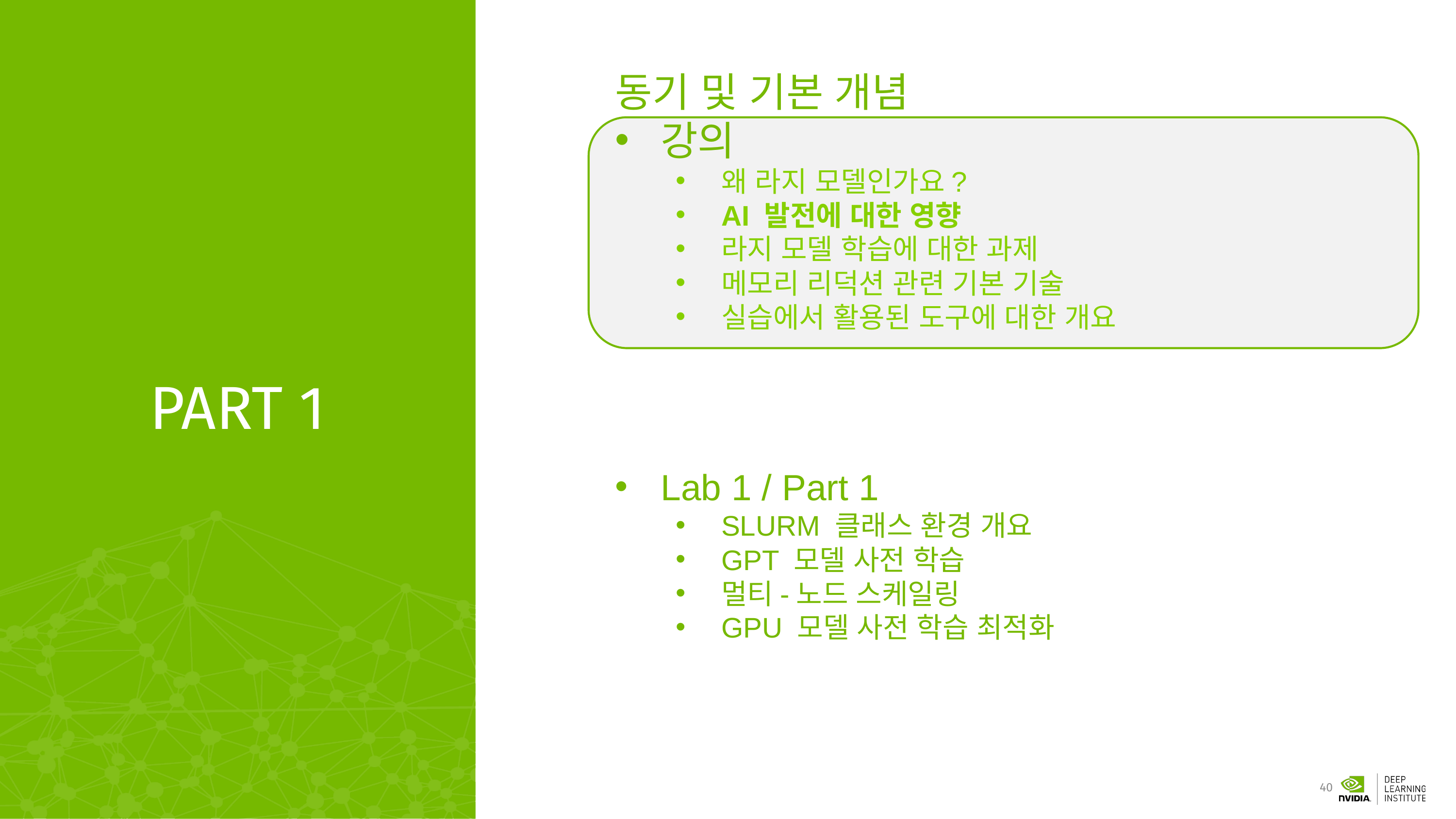

동기 및 기본 개념
강의
왜 라지 모델인가요?
AI 발전에 대한 영향
라지 모델 학습에 대한 과제
메모리 리덕션 관련 기본 기술
실습에서 활용된 도구에 대한 개요

Lab 1 / Part 1
SLURM 클래스 환경 개요
GPT 모델 사전 학습
멀티-노드 스케일링
GPU 모델 사전 학습 최적화

# PART 1